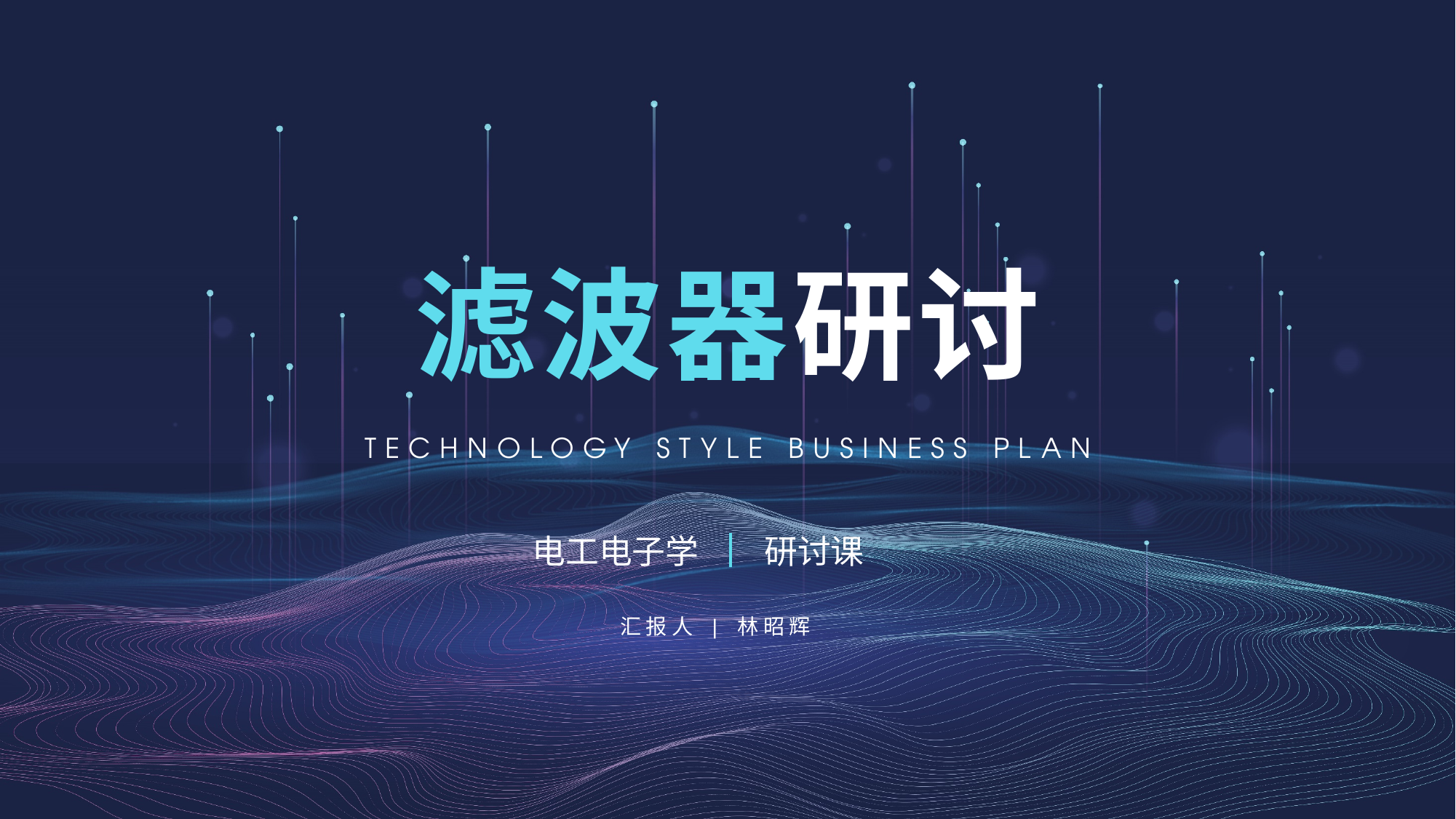

滤波器研讨
TECHNOLOGY STYLE BUSINESS PLAN
电工电子学
研讨课
汇报人 | 林昭辉